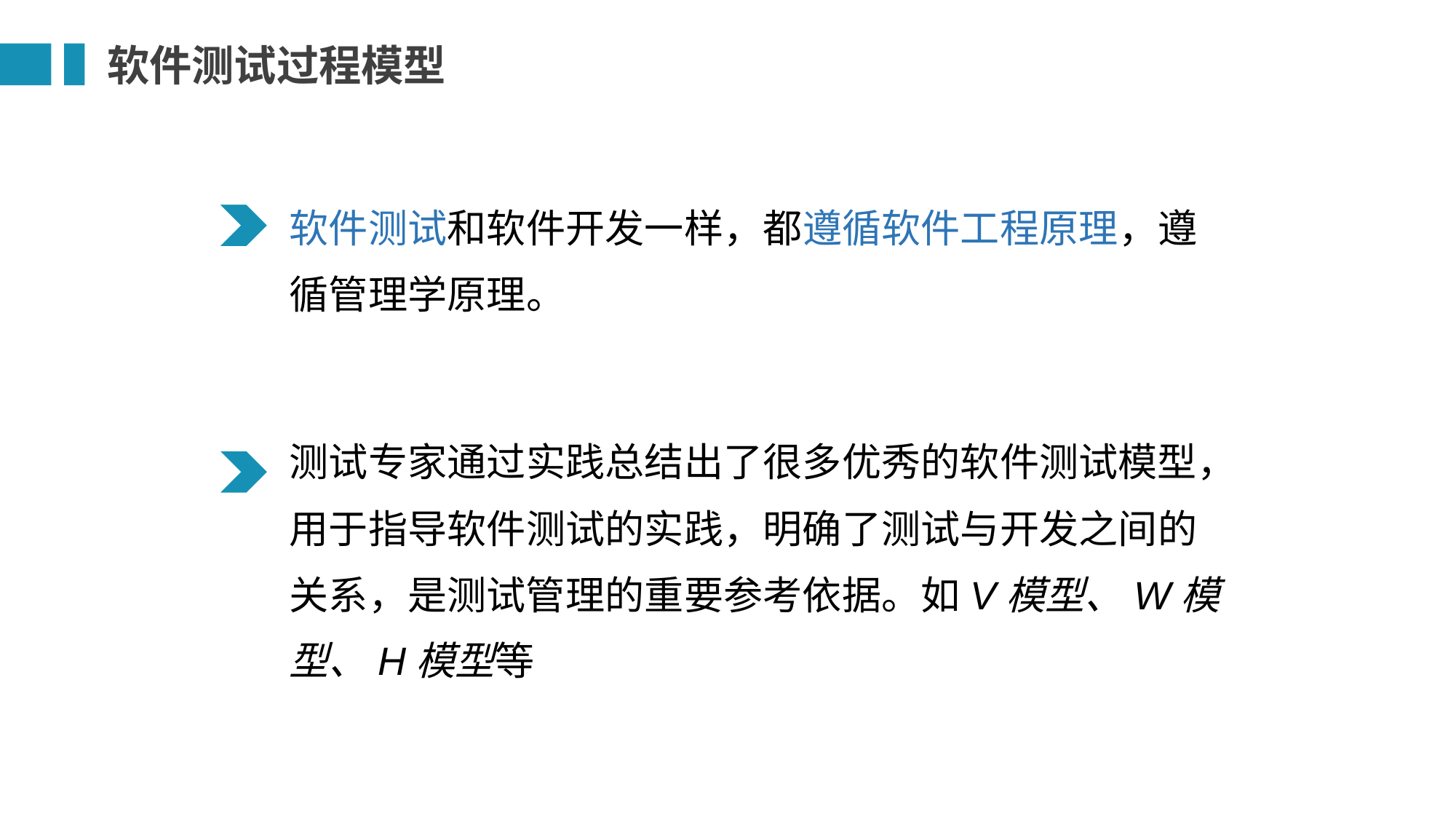

软件测试过程模型

软件测试和软件开发一样，都遵循软件工程原理，遵循管理学原理。

测试专家通过实践总结出了很多优秀的软件测试模型，用于指导软件测试的实践，明确了测试与开发之间的关系，是测试管理的重要参考依据。如V模型、W模型、H模型等

71